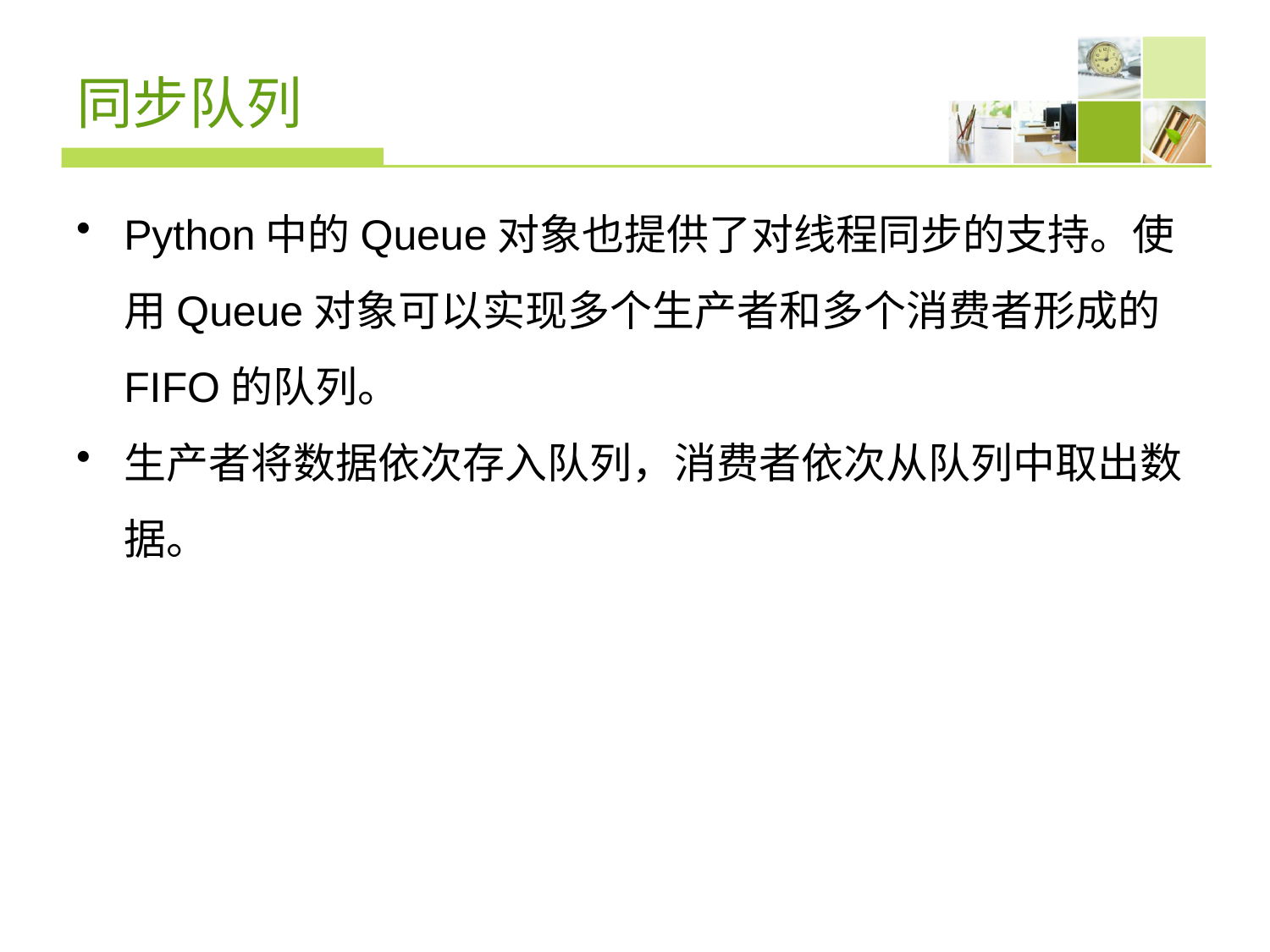

# 同步队列
Python中的Queue对象也提供了对线程同步的支持。使用Queue对象可以实现多个生产者和多个消费者形成的FIFO的队列。
生产者将数据依次存入队列，消费者依次从队列中取出数据。